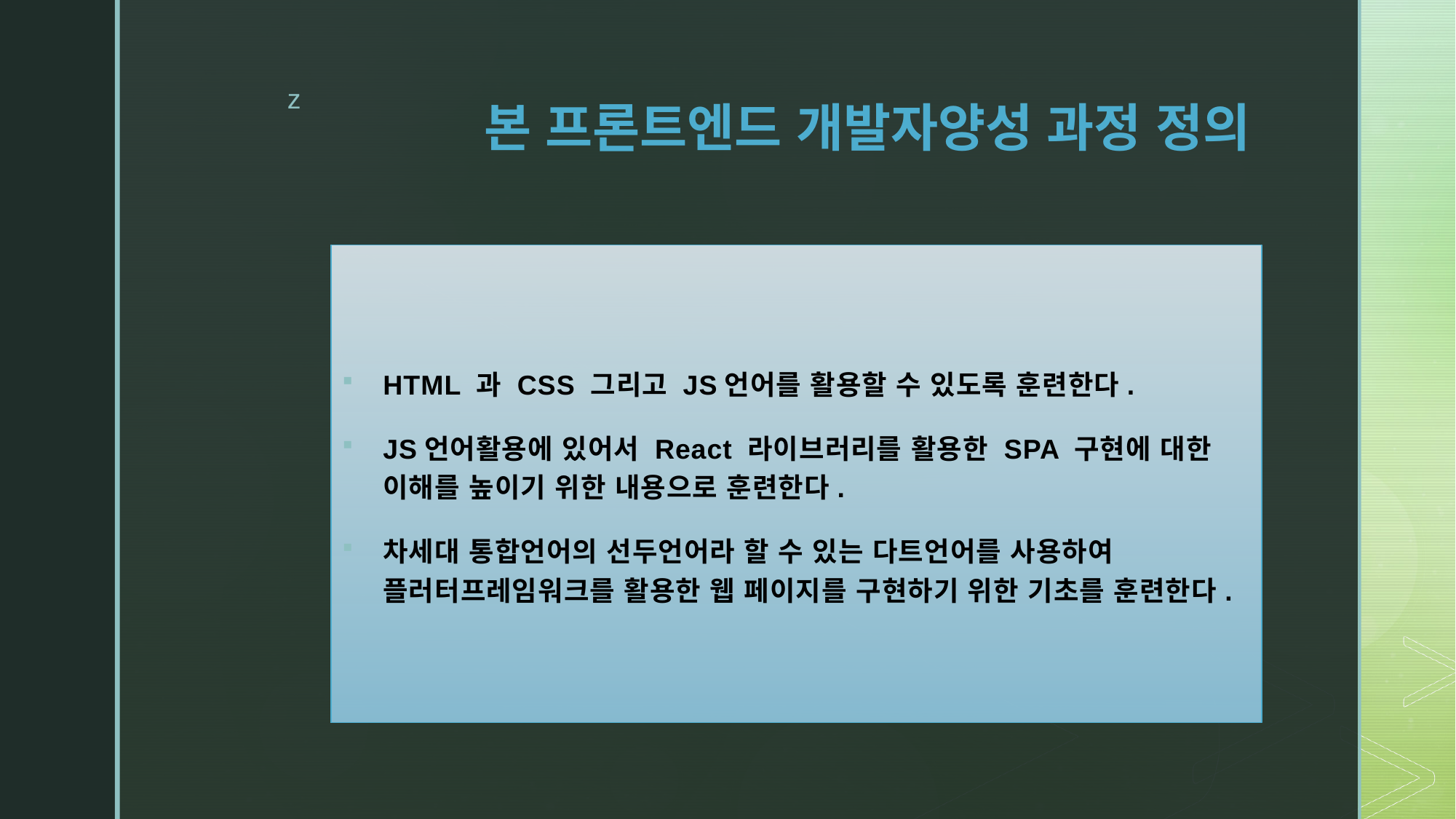

# 본 프론트엔드 개발자양성 과정 정의
HTML 과 CSS 그리고 JS언어를 활용할 수 있도록 훈련한다.
JS언어활용에 있어서 React 라이브러리를 활용한 SPA 구현에 대한 이해를 높이기 위한 내용으로 훈련한다.
차세대 통합언어의 선두언어라 할 수 있는 다트언어를 사용하여 플러터프레임워크를 활용한 웹 페이지를 구현하기 위한 기초를 훈련한다.